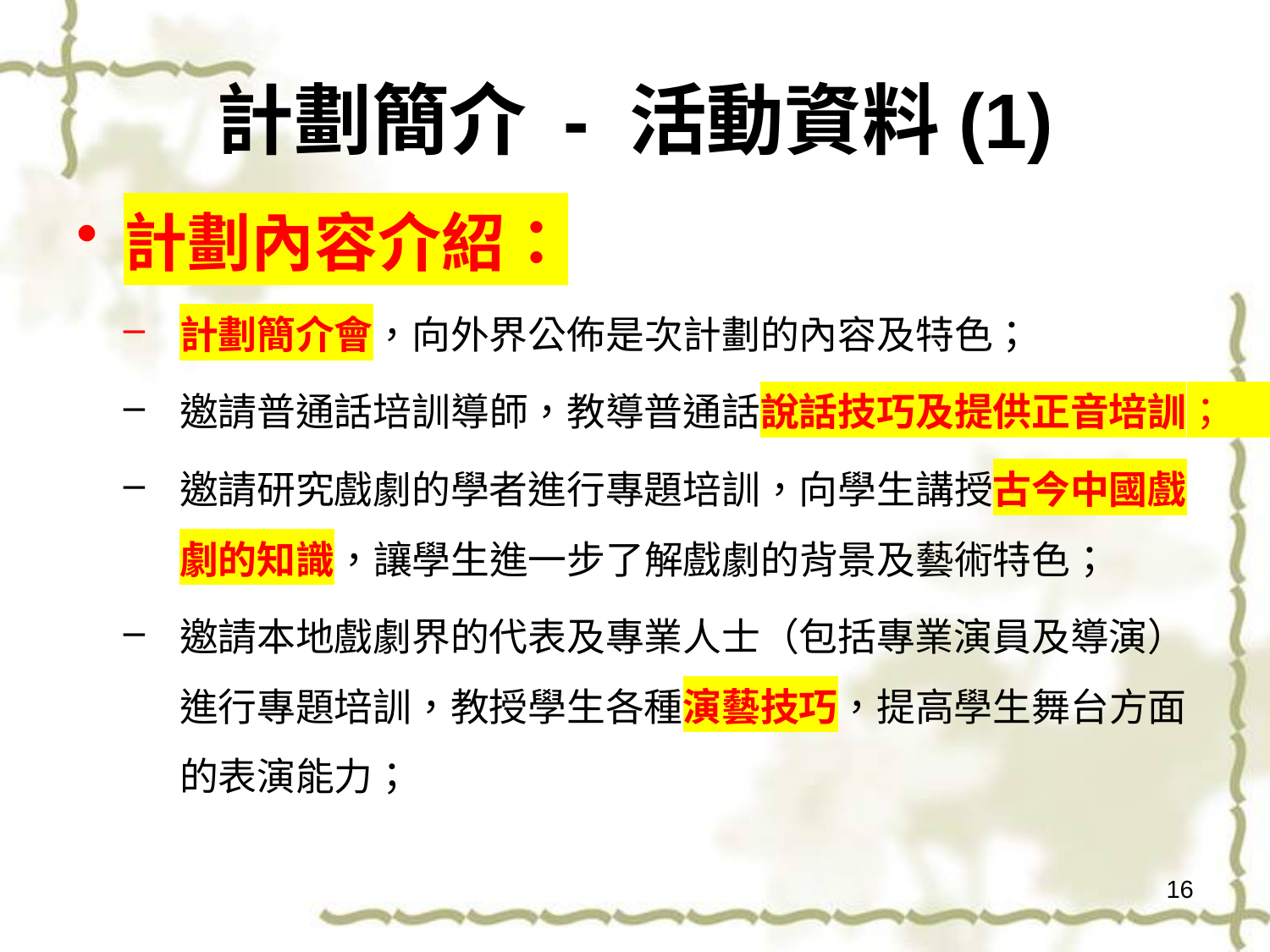

# 計劃簡介 - 活動資料(1)
計劃內容介紹：
計劃簡介會，向外界公佈是次計劃的內容及特色；
邀請普通話培訓導師，教導普通話說話技巧及提供正音培訓；
邀請研究戲劇的學者進行專題培訓，向學生講授古今中國戲劇的知識，讓學生進一步了解戲劇的背景及藝術特色；
邀請本地戲劇界的代表及專業人士（包括專業演員及導演）進行專題培訓，教授學生各種演藝技巧，提高學生舞台方面的表演能力；
16